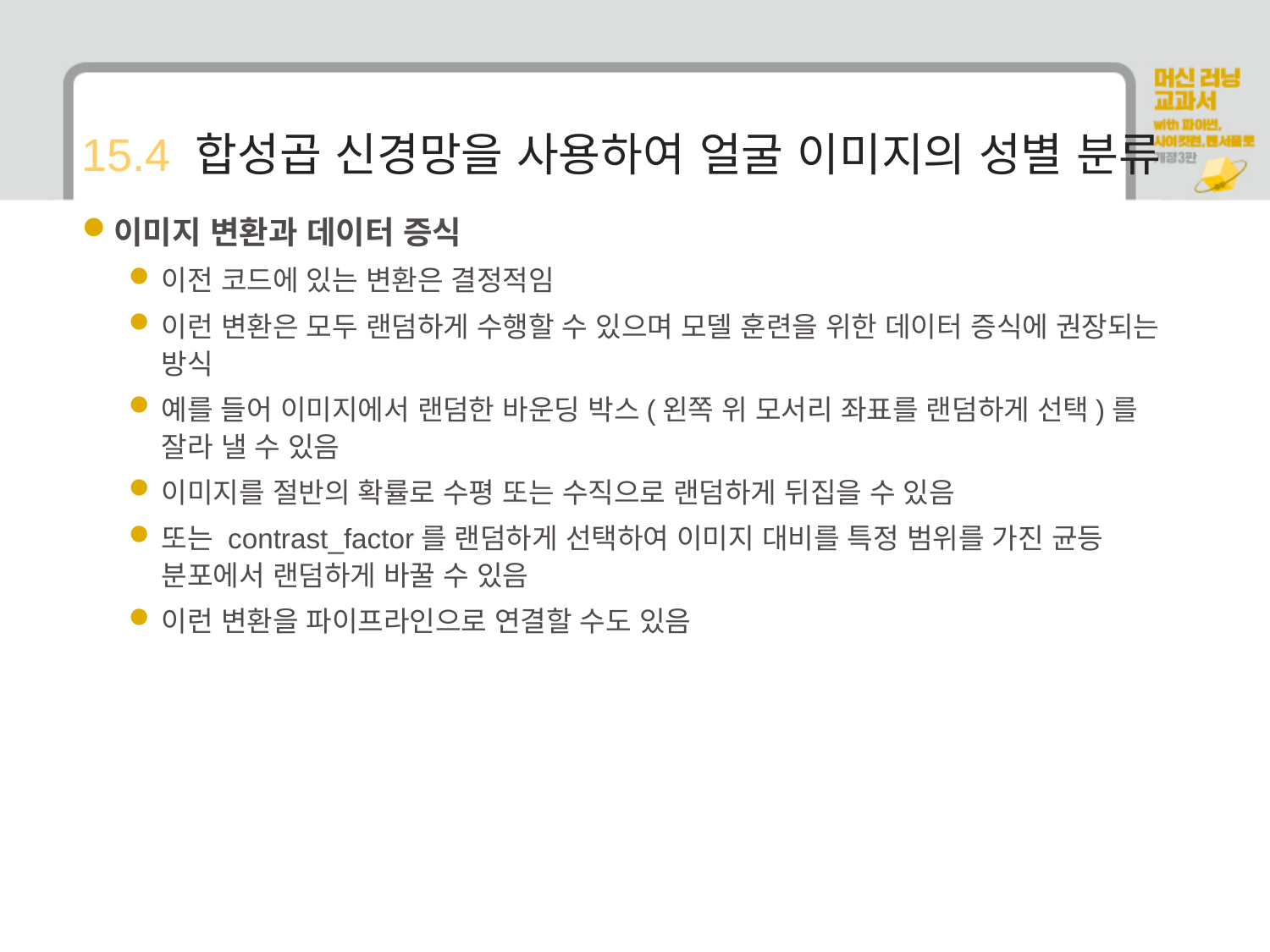

# 15.4 합성곱 신경망을 사용하여 얼굴 이미지의 성별 분류
이미지 변환과 데이터 증식
이전 코드에 있는 변환은 결정적임
이런 변환은 모두 랜덤하게 수행할 수 있으며 모델 훈련을 위한 데이터 증식에 권장되는 방식
예를 들어 이미지에서 랜덤한 바운딩 박스(왼쪽 위 모서리 좌표를 랜덤하게 선택)를 잘라 낼 수 있음
이미지를 절반의 확률로 수평 또는 수직으로 랜덤하게 뒤집을 수 있음
또는 contrast_factor를 랜덤하게 선택하여 이미지 대비를 특정 범위를 가진 균등 분포에서 랜덤하게 바꿀 수 있음
이런 변환을 파이프라인으로 연결할 수도 있음